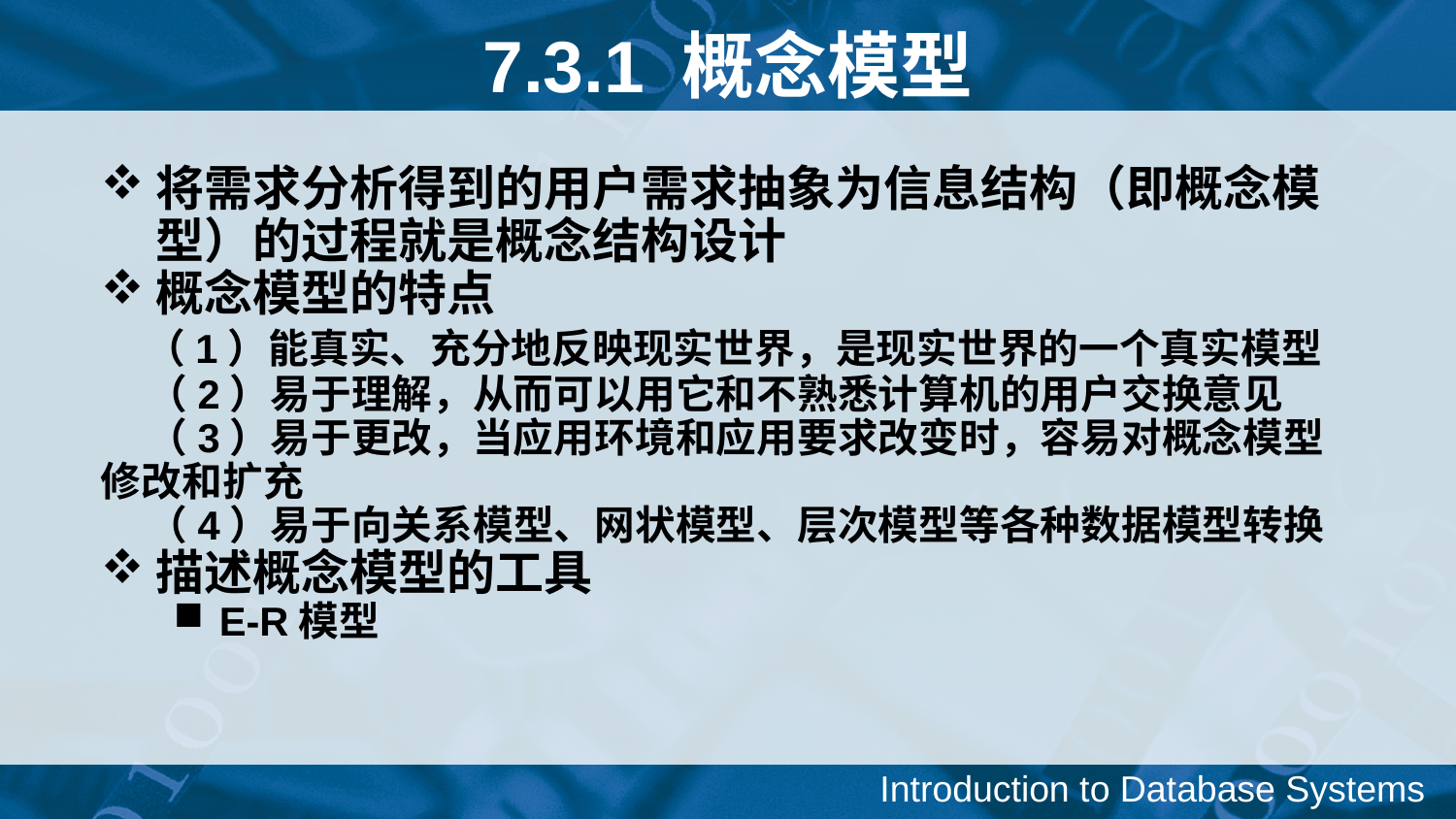

7.3.1 概念模型
将需求分析得到的用户需求抽象为信息结构（即概念模型）的过程就是概念结构设计
概念模型的特点
   （1）能真实、充分地反映现实世界，是现实世界的一个真实模型
    （2）易于理解，从而可以用它和不熟悉计算机的用户交换意见
    （3）易于更改，当应用环境和应用要求改变时，容易对概念模型修改和扩充
    （4）易于向关系模型、网状模型、层次模型等各种数据模型转换
描述概念模型的工具
E-R模型